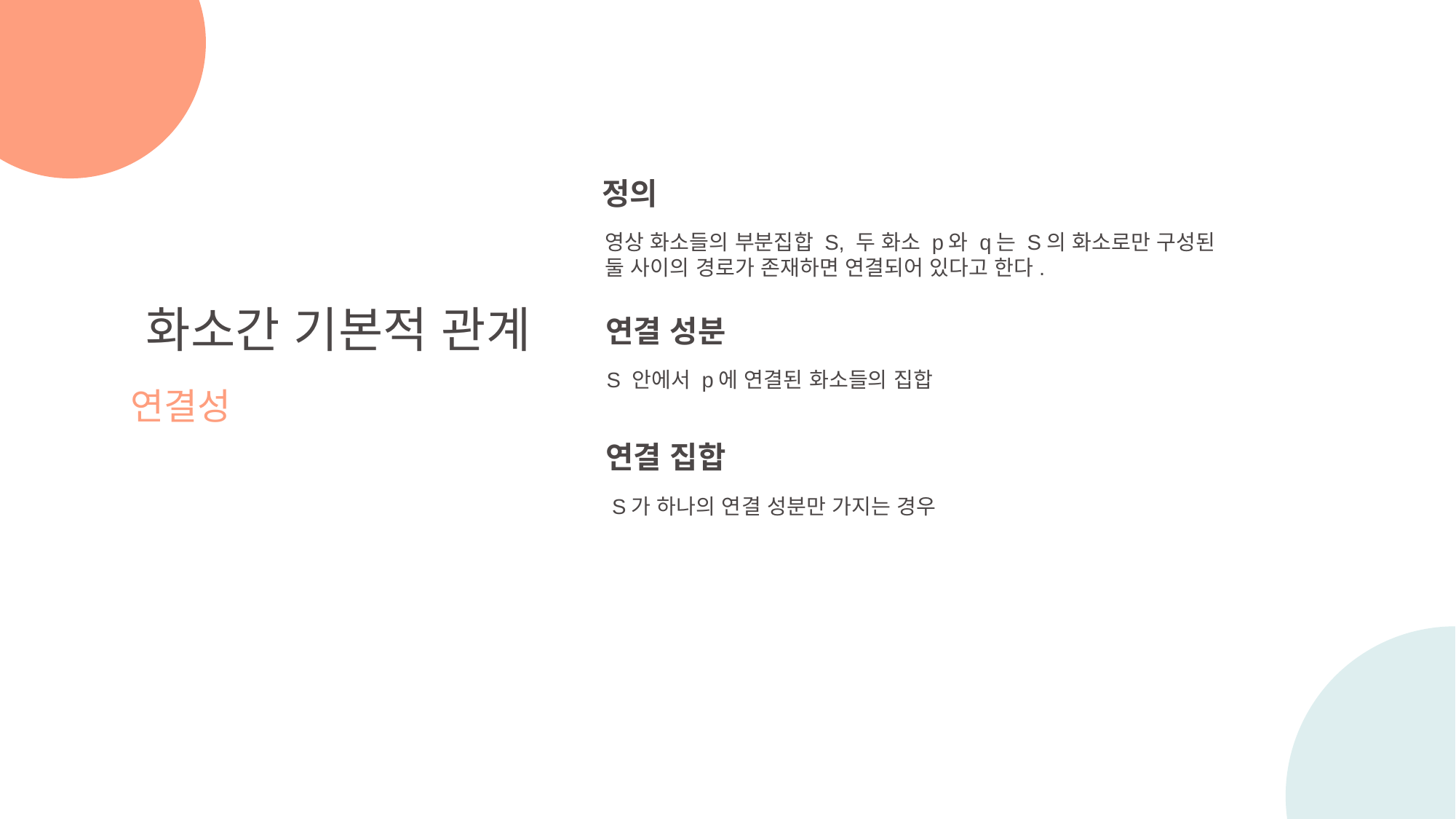

정의
영상 화소들의 부분집합 S, 두 화소 p와 q는 S의 화소로만 구성된
둘 사이의 경로가 존재하면 연결되어 있다고 한다.
화소간 기본적 관계
연결성
연결 성분
S 안에서 p에 연결된 화소들의 집합
연결 집합
S가 하나의 연결 성분만 가지는 경우